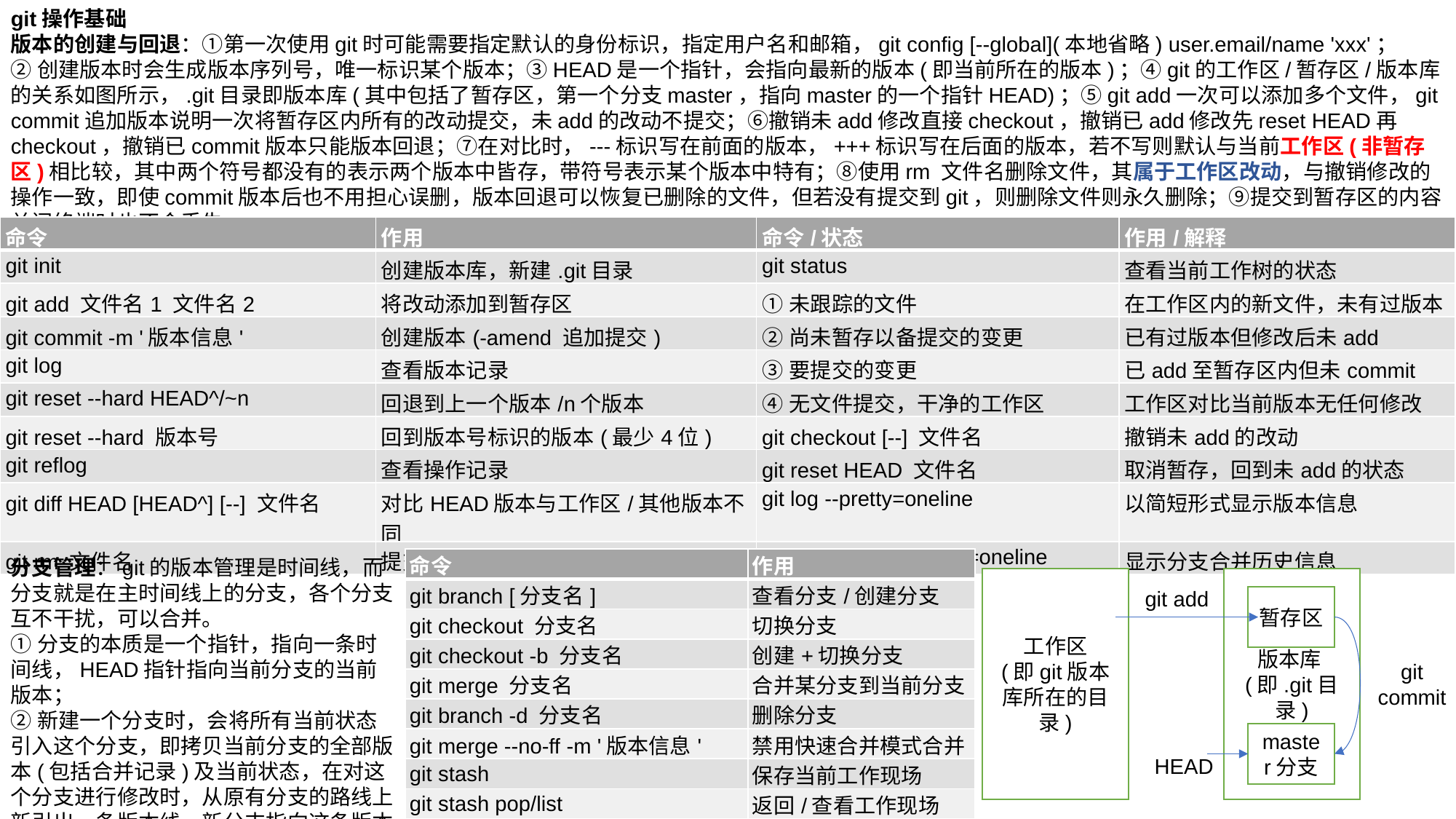

git操作基础
版本的创建与回退：①第一次使用git时可能需要指定默认的身份标识，指定用户名和邮箱，git config [--global](本地省略) user.email/name 'xxx'；
②创建版本时会生成版本序列号，唯一标识某个版本；③HEAD是一个指针，会指向最新的版本(即当前所在的版本)；④git的工作区/暂存区/版本库的关系如图所示，.git目录即版本库(其中包括了暂存区，第一个分支master，指向master的一个指针HEAD)；⑤git add一次可以添加多个文件，git commit追加版本说明一次将暂存区内所有的改动提交，未add的改动不提交；⑥撤销未add修改直接checkout，撤销已add修改先reset HEAD再checkout，撤销已commit版本只能版本回退；⑦在对比时，---标识写在前面的版本，+++标识写在后面的版本，若不写则默认与当前工作区(非暂存区)相比较，其中两个符号都没有的表示两个版本中皆存，带符号表示某个版本中特有；⑧使用rm 文件名删除文件，其属于工作区改动，与撤销修改的操作一致，即使commit版本后也不用担心误删，版本回退可以恢复已删除的文件，但若没有提交到git，则删除文件则永久删除；⑨提交到暂存区的内容关闭终端时也不会丢失。
| 命令 | 作用 | 命令/状态 | 作用/解释 |
| --- | --- | --- | --- |
| git init | 创建版本库，新建.git目录 | git status | 查看当前工作树的状态 |
| git add 文件名1 文件名2 | 将改动添加到暂存区 | ①未跟踪的文件 | 在工作区内的新文件，未有过版本 |
| git commit -m '版本信息' | 创建版本(-amend 追加提交) | ②尚未暂存以备提交的变更 | 已有过版本但修改后未add |
| git log | 查看版本记录 | ③要提交的变更 | 已add至暂存区内但未commit |
| git reset --hard HEAD^/~n | 回退到上一个版本/n个版本 | ④无文件提交，干净的工作区 | 工作区对比当前版本无任何修改 |
| git reset --hard 版本号 | 回到版本号标识的版本(最少4位) | git checkout [--] 文件名 | 撤销未add的改动 |
| git reflog | 查看操作记录 | git reset HEAD 文件名 | 取消暂存，回到未add的状态 |
| git diff HEAD [HEAD^] [--] 文件名 | 对比HEAD版本与工作区/其他版本不同 | git log --pretty=oneline | 以简短形式显示版本信息 |
| git rm 文件名 | 提交删除改动/也可以使用add | git log --graph --pretty=oneline | 显示分支合并历史信息 |
分支管理：git的版本管理是时间线，而分支就是在主时间线上的分支，各个分支互不干扰，可以合并。
①分支的本质是一个指针，指向一条时间线，HEAD指针指向当前分支的当前版本；
②新建一个分支时，会将所有当前状态引入这个分支，即拷贝当前分支的全部版本(包括合并记录)及当前状态，在对这个分支进行修改时，从原有分支的路线上新引出一条版本线，新分支指向这条版本线。

| 命令 | 作用 |
| --- | --- |
| git branch [分支名] | 查看分支/创建分支 |
| git checkout 分支名 | 切换分支 |
| git checkout -b 分支名 | 创建+切换分支 |
| git merge 分支名 | 合并某分支到当前分支 |
| git branch -d 分支名 | 删除分支 |
| git merge --no-ff -m '版本信息' | 禁用快速合并模式合并 |
| git stash | 保存当前工作现场 |
| git stash pop/list | 返回/查看工作现场 |
工作区
(即git版本库所在的目录)
版本库(即.git目录)
git add
暂存区
git
commit
master分支
HEAD